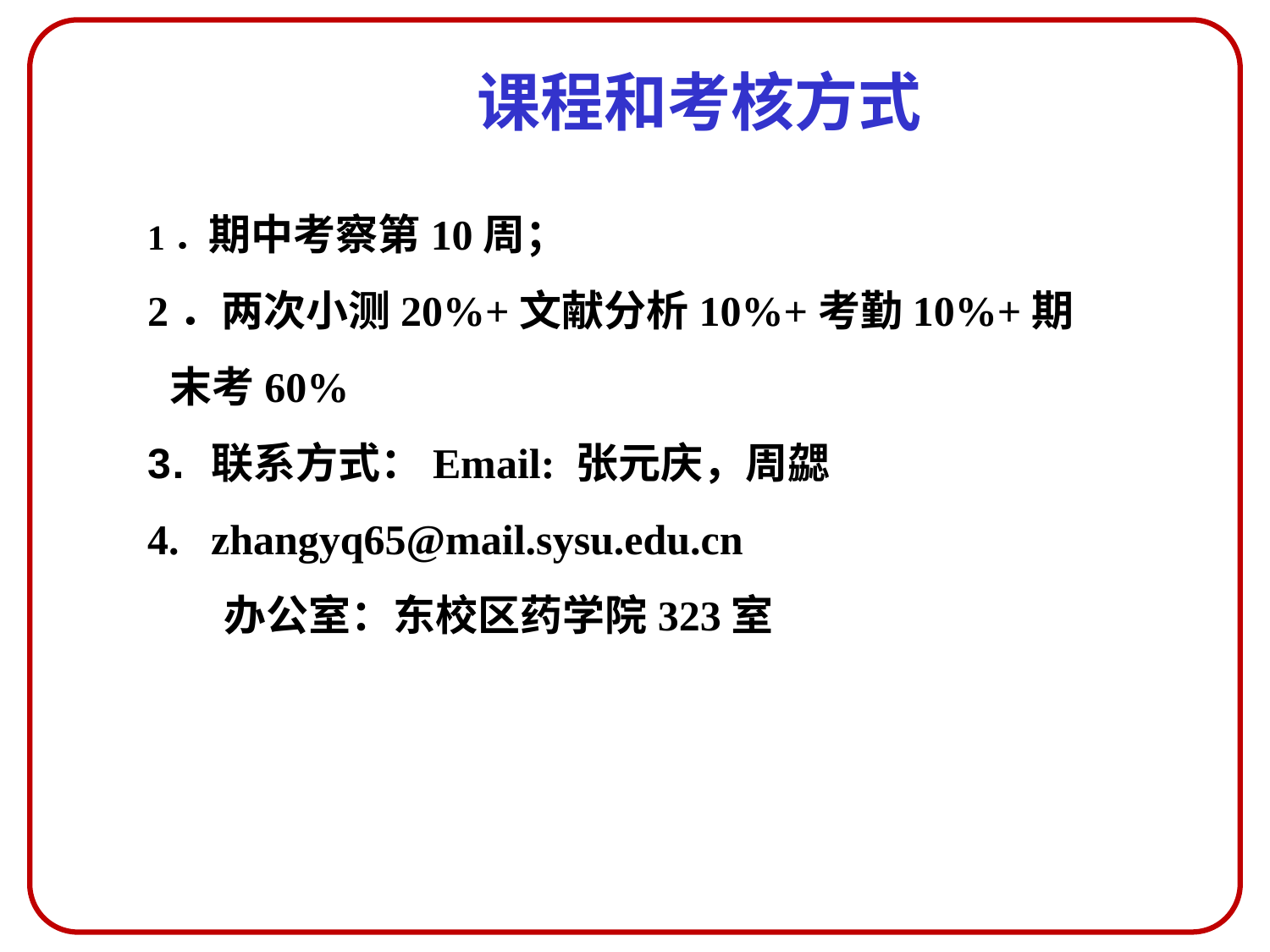

课程和考核方式
1．期中考察第10周；
2．两次小测20%+文献分析10%+考勤10%+期末考60%
联系方式：Email: 张元庆，周勰
zhangyq65@mail.sysu.edu.cn
       办公室：东校区药学院323室